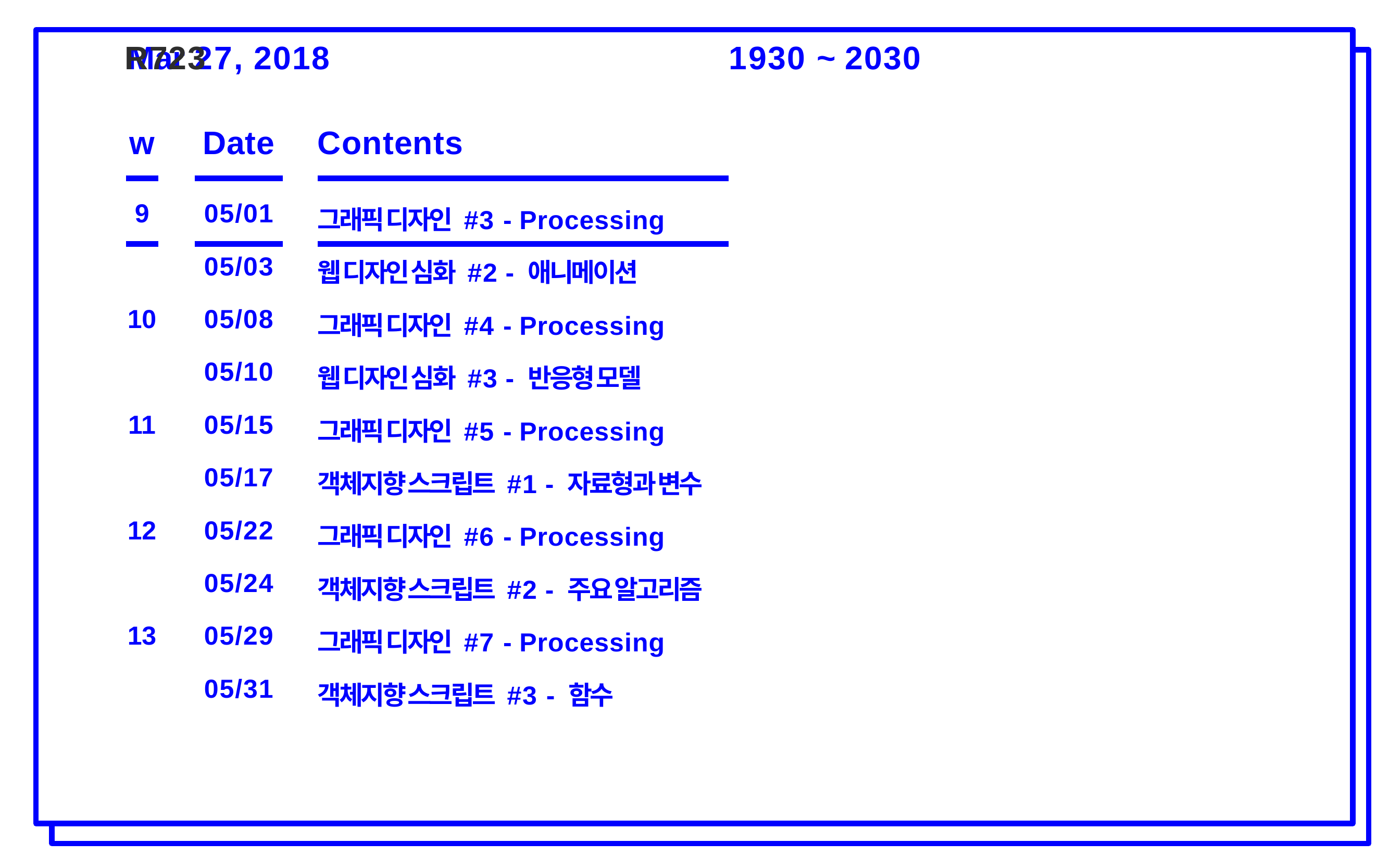

# R723
Mar 27, 2018
1930 ~ 2030
| w |  | Date |  | Contents |
| --- | --- | --- | --- | --- |
| 9 |  | 05/01 |  | 그래픽 디자인 #3 - Processing |
|  |  | 05/03 |  | 웹 디자인 심화 #2 - 애니메이션 |
| 10 |  | 05/08 |  | 그래픽 디자인 #4 - Processing |
|  |  | 05/10 |  | 웹 디자인 심화 #3 - 반응형 모델 |
| 11 |  | 05/15 |  | 그래픽 디자인 #5 - Processing |
|  |  | 05/17 |  | 객체지향 스크립트 #1 - 자료형과 변수 |
| 12 |  | 05/22 |  | 그래픽 디자인 #6 - Processing |
|  |  | 05/24 |  | 객체지향 스크립트 #2 - 주요 알고리즘 |
| 13 |  | 05/29 |  | 그래픽 디자인 #7 - Processing |
|  |  | 05/31 |  | 객체지향 스크립트 #3 - 함수 |